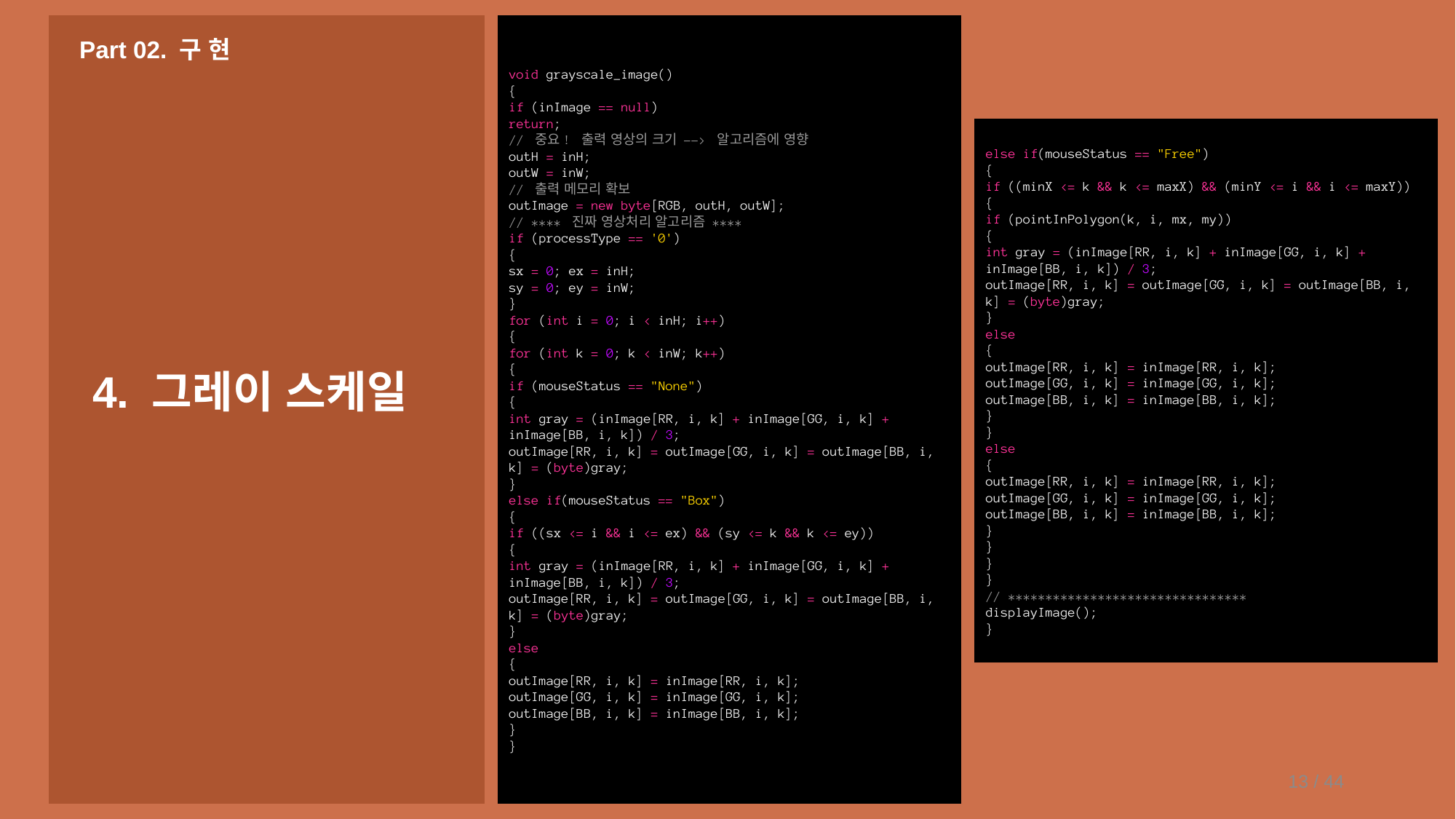

void grayscale_image()
{
if (inImage == null)
return;
// 중요! 출력 영상의 크기 --> 알고리즘에 영향
outH = inH;
outW = inW;
// 출력 메모리 확보
outImage = new byte[RGB, outH, outW];
// **** 진짜 영상처리 알고리즘 ****
if (processType == '0')
{
sx = 0; ex = inH;
sy = 0; ey = inW;
}
for (int i = 0; i < inH; i++)
{
for (int k = 0; k < inW; k++)
{
if (mouseStatus == "None")
{
int gray = (inImage[RR, i, k] + inImage[GG, i, k] + inImage[BB, i, k]) / 3;
outImage[RR, i, k] = outImage[GG, i, k] = outImage[BB, i, k] = (byte)gray;
}
else if(mouseStatus == "Box")
{
if ((sx <= i && i <= ex) && (sy <= k && k <= ey))
{
int gray = (inImage[RR, i, k] + inImage[GG, i, k] + inImage[BB, i, k]) / 3;
outImage[RR, i, k] = outImage[GG, i, k] = outImage[BB, i, k] = (byte)gray;
}
else
{
outImage[RR, i, k] = inImage[RR, i, k];
outImage[GG, i, k] = inImage[GG, i, k];
outImage[BB, i, k] = inImage[BB, i, k];
}
}
Part 02. 구 현
else if(mouseStatus == "Free")
{
if ((minX <= k && k <= maxX) && (minY <= i && i <= maxY))
{
if (pointInPolygon(k, i, mx, my))
{
int gray = (inImage[RR, i, k] + inImage[GG, i, k] + inImage[BB, i, k]) / 3;
outImage[RR, i, k] = outImage[GG, i, k] = outImage[BB, i, k] = (byte)gray;
}
else
{
outImage[RR, i, k] = inImage[RR, i, k];
outImage[GG, i, k] = inImage[GG, i, k];
outImage[BB, i, k] = inImage[BB, i, k];
}
}
else
{
outImage[RR, i, k] = inImage[RR, i, k];
outImage[GG, i, k] = inImage[GG, i, k];
outImage[BB, i, k] = inImage[BB, i, k];
}
}
}
}
// ********************************
displayImage();
}
4. 그레이 스케일
13 / 44